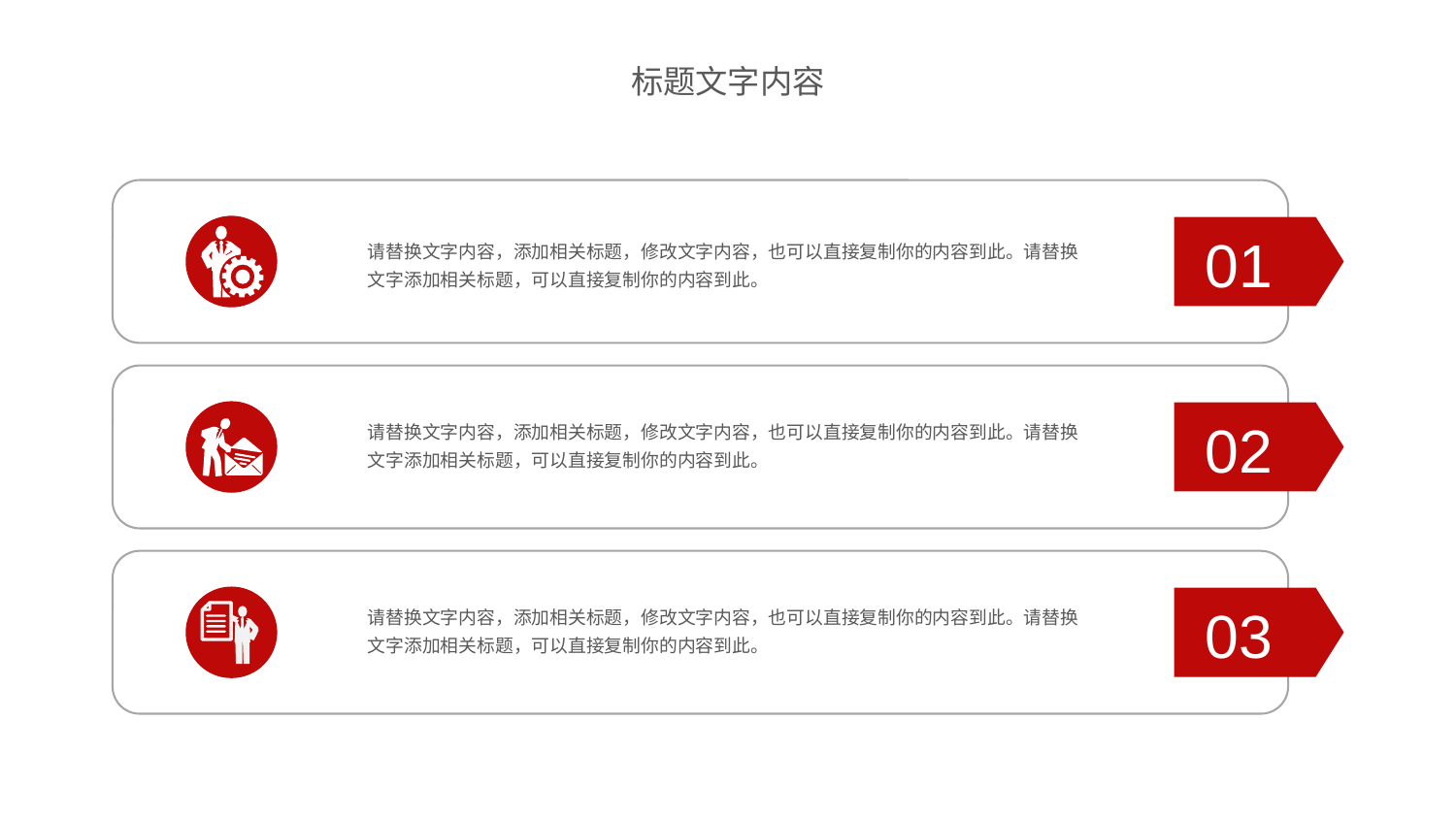

标题文字内容

01

请替换文字内容，添加相关标题，修改文字内容，也可以直接复制你的内容到此。请替换文字添加相关标题，可以直接复制你的内容到此。

02
请替换文字内容，添加相关标题，修改文字内容，也可以直接复制你的内容到此。请替换文字添加相关标题，可以直接复制你的内容到此。

03
请替换文字内容，添加相关标题，修改文字内容，也可以直接复制你的内容到此。请替换文字添加相关标题，可以直接复制你的内容到此。